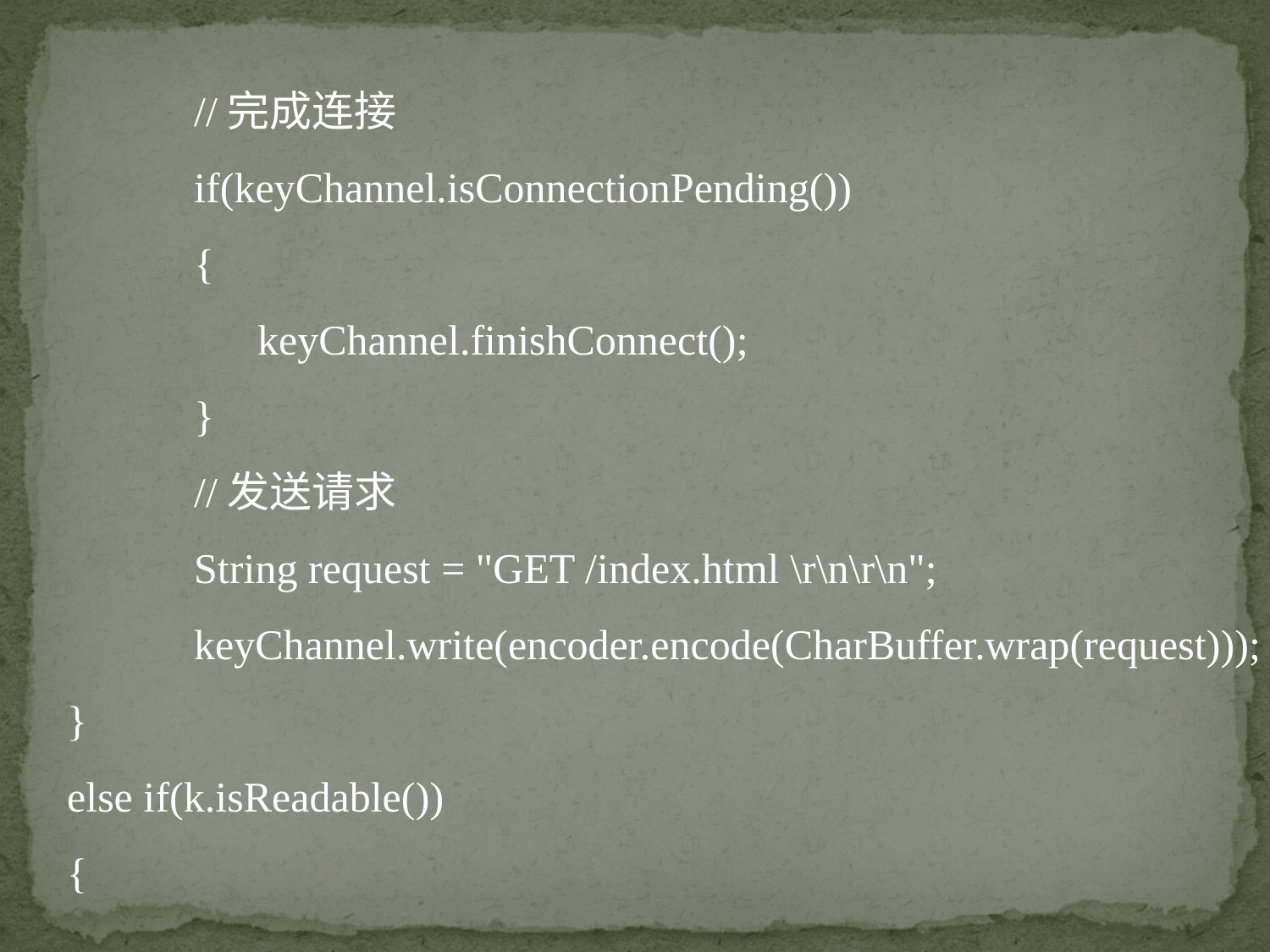

//完成连接
		if(keyChannel.isConnectionPending())
		{
		      keyChannel.finishConnect();
		}
		//发送请求
		String request = "GET /index.html \r\n\r\n";
		keyChannel.write(encoder.encode(CharBuffer.wrap(request)));
	}
	else if(k.isReadable())
	{